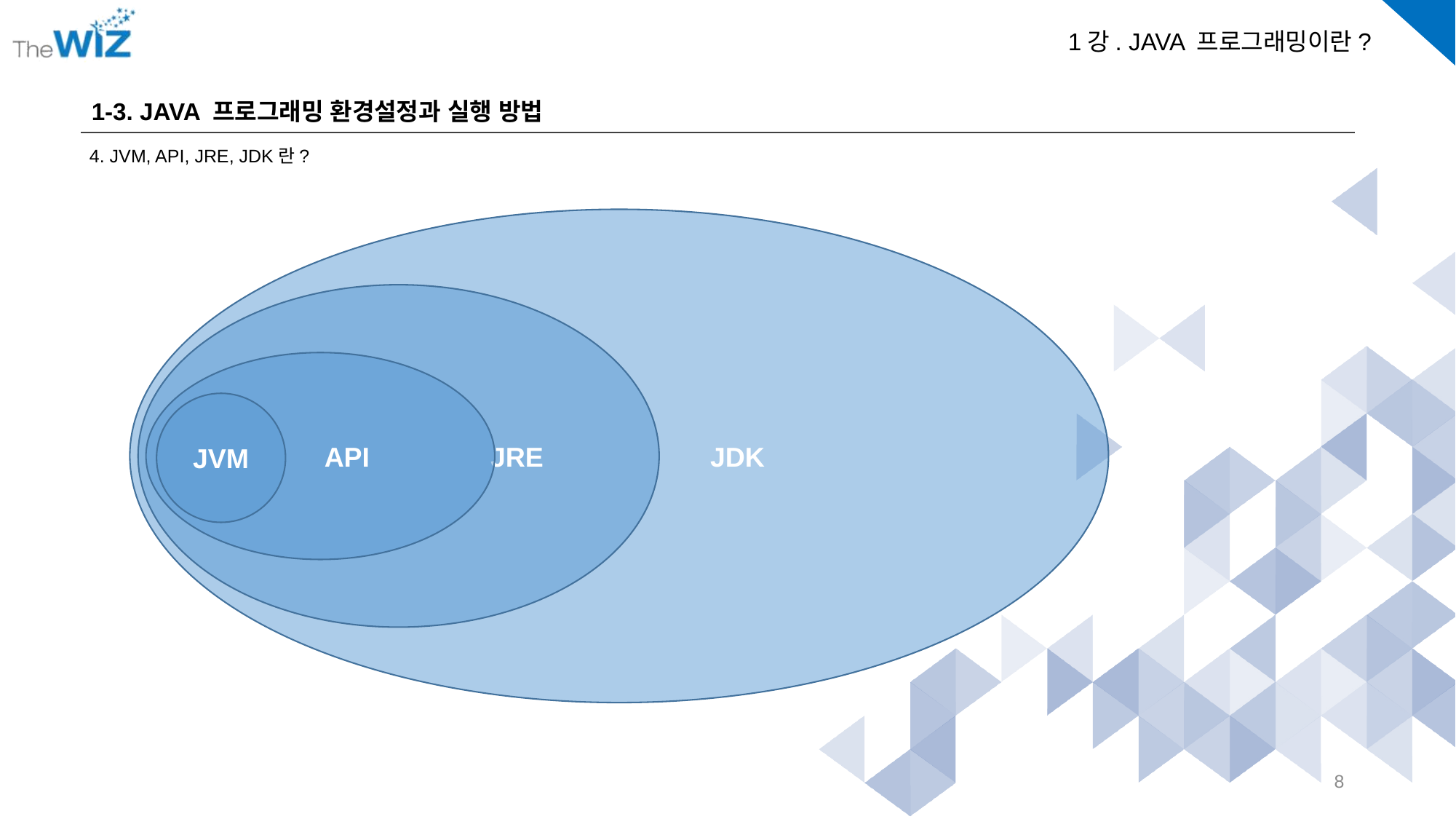

1-3. JAVA 프로그래밍 환경설정과 실행 방법
4. JVM, API, JRE, JDK란?
                               JDK
                               JRE
       API
JVM
8